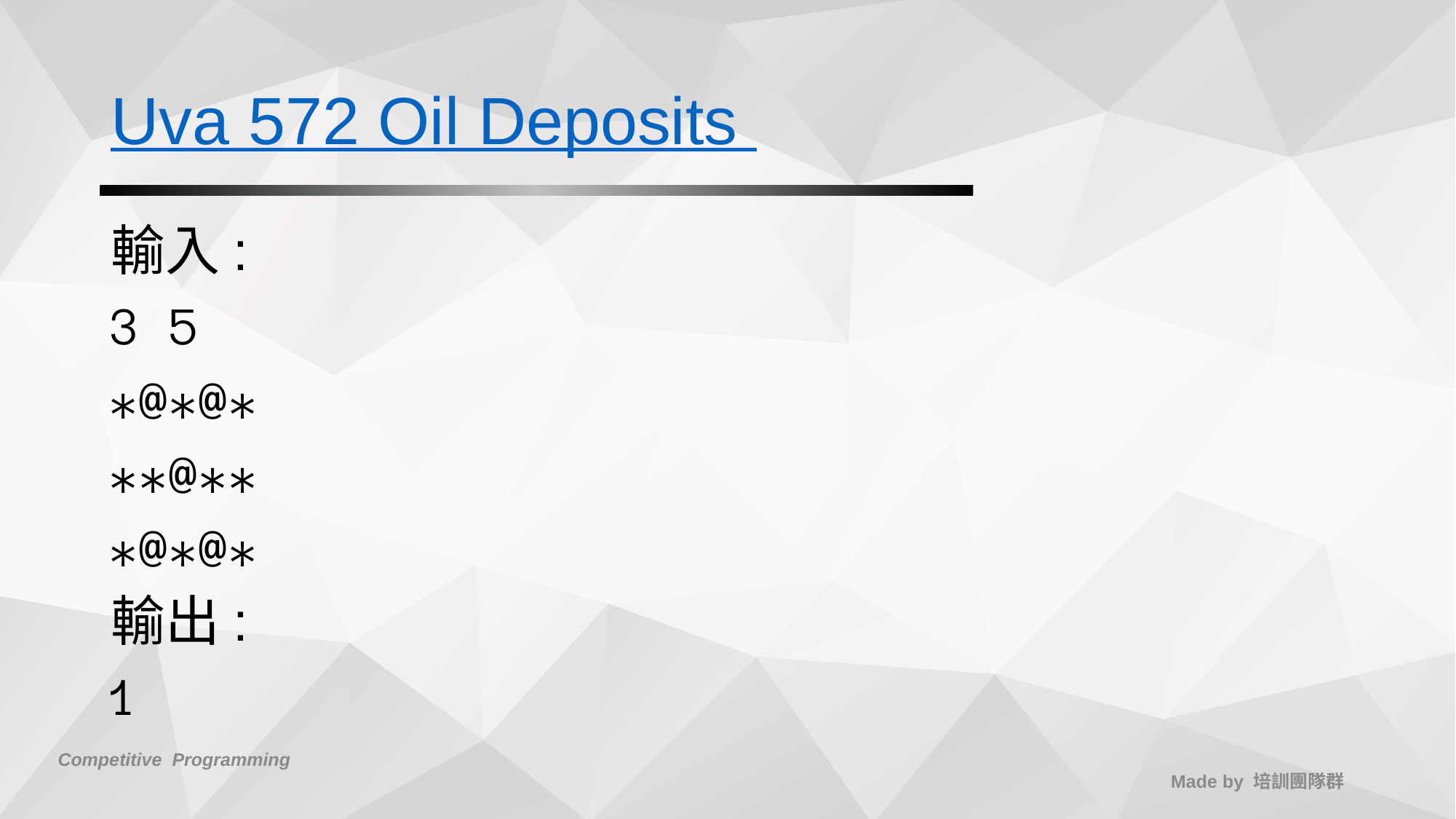

# Uva 572 Oil Deposits
輸入:
3 5
*@*@*
**@**
*@*@*
輸出:
1